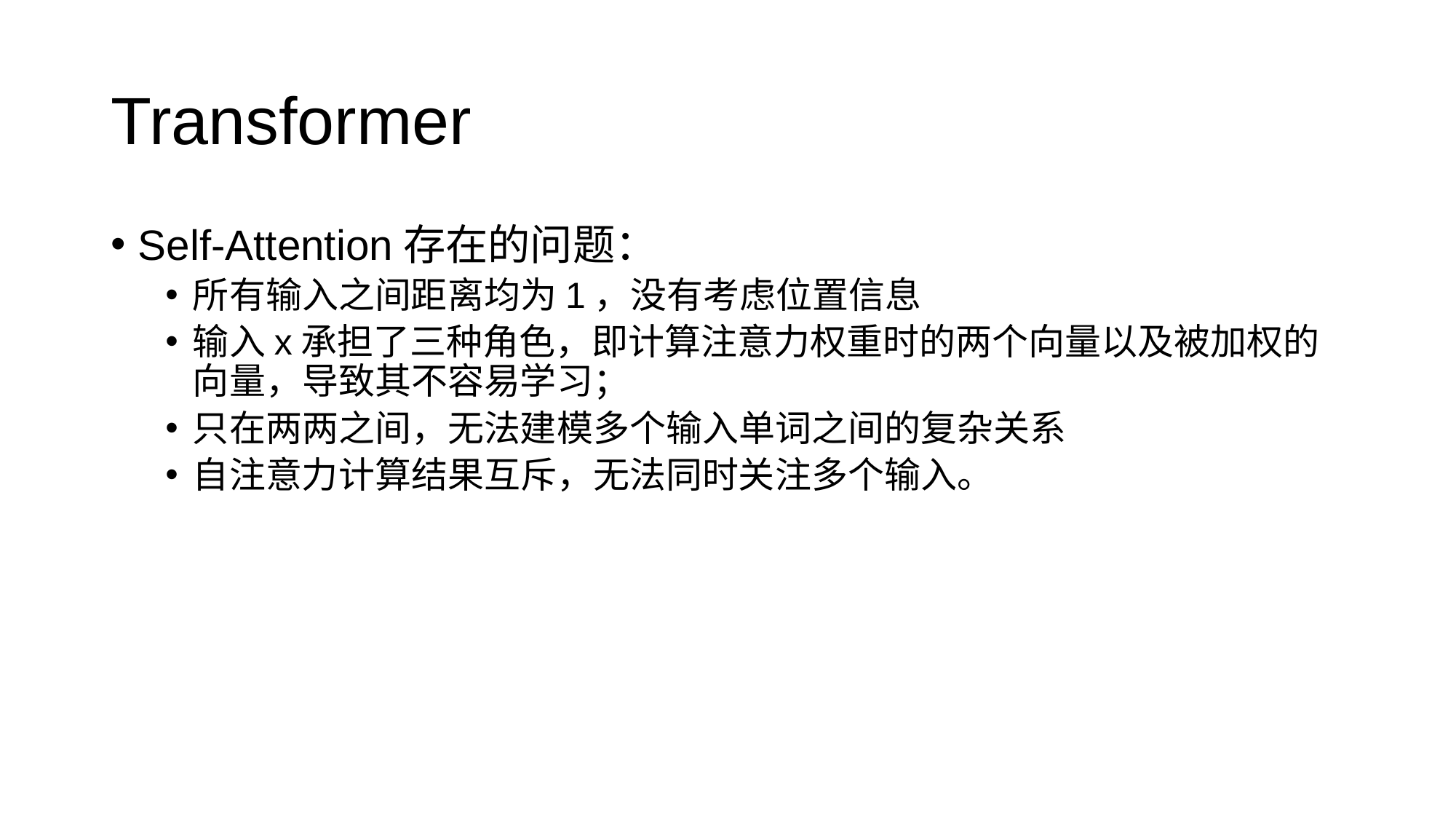

# Transformer
Self-Attention存在的问题：
所有输入之间距离均为1，没有考虑位置信息
输入x承担了三种角色，即计算注意力权重时的两个向量以及被加权的向量，导致其不容易学习；
只在两两之间，无法建模多个输入单词之间的复杂关系
自注意力计算结果互斥，无法同时关注多个输入。